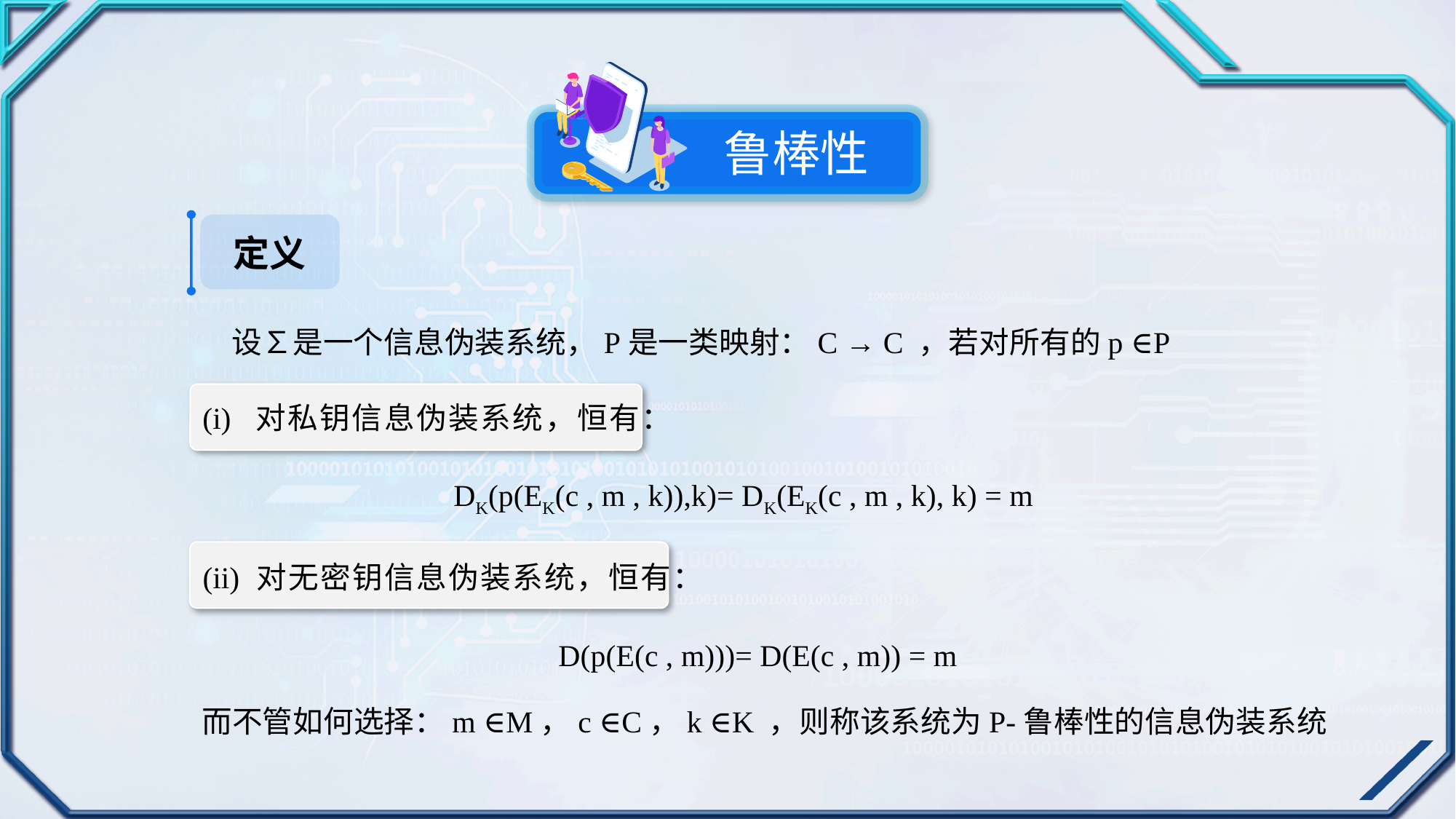

鲁棒性

定义

设∑是一个信息伪装系统，Р是一类映射：C → C ，若对所有的p ∈Ρ

(i)  对私钥信息伪装系统，恒有：
DK(p(EK(c , m , k)),k)= DK(EK(c , m , k), k) = m

(ii) 对无密钥信息伪装系统，恒有：
D(p(E(c , m)))= D(E(c , m)) = m
而不管如何选择：m ∈M，c ∈C，k ∈K ，则称该系统为Ρ-鲁棒性的信息伪装系统